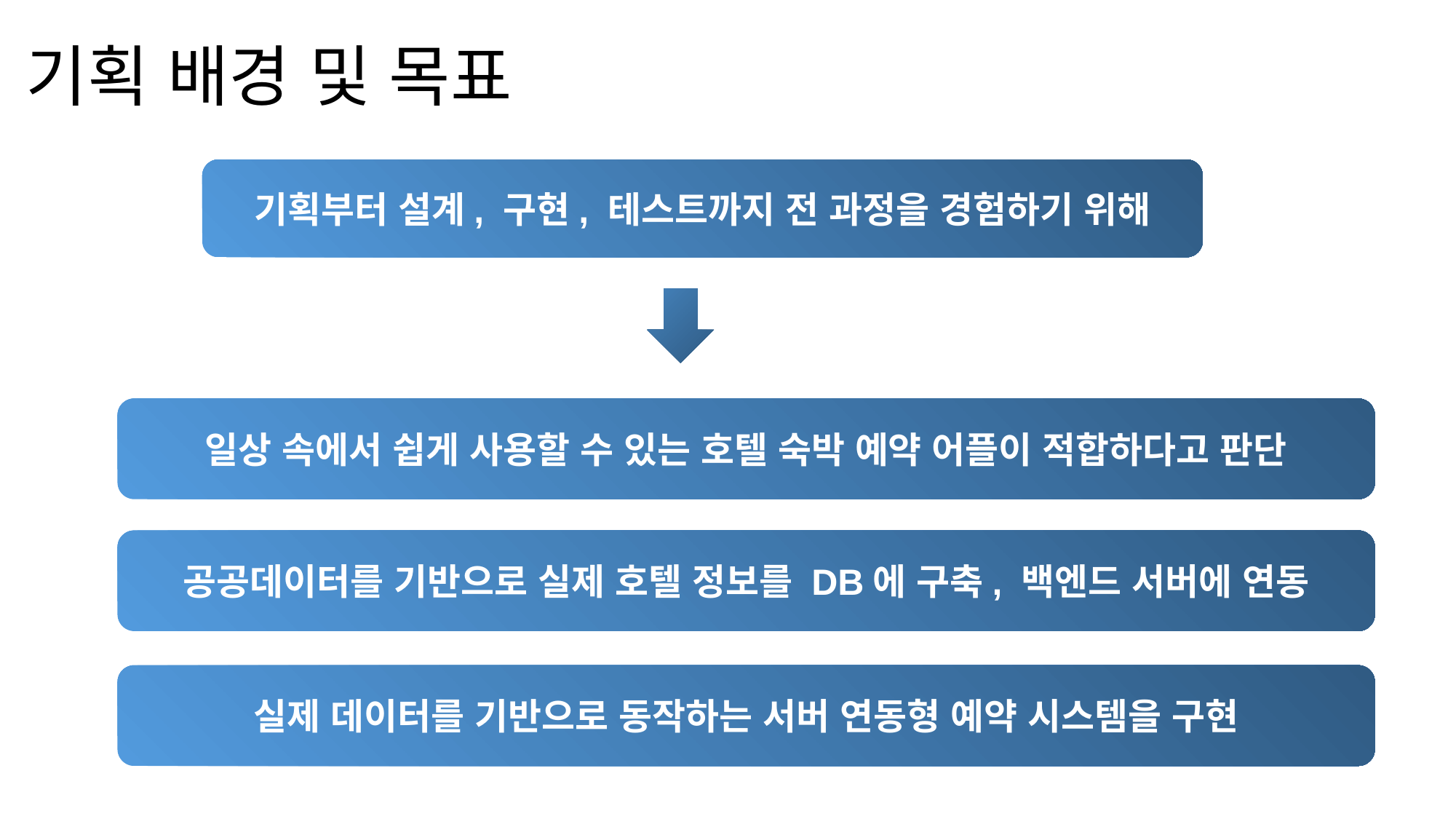

# 기획 배경 및 목표
기획부터 설계, 구현, 테스트까지 전 과정을 경험하기 위해

일상 속에서 쉽게 사용할 수 있는 호텔 숙박 예약 어플이 적합하다고 판단
공공데이터를 기반으로 실제 호텔 정보를 DB에 구축, 백엔드 서버에 연동
실제 데이터를 기반으로 동작하는 서버 연동형 예약 시스템을 구현